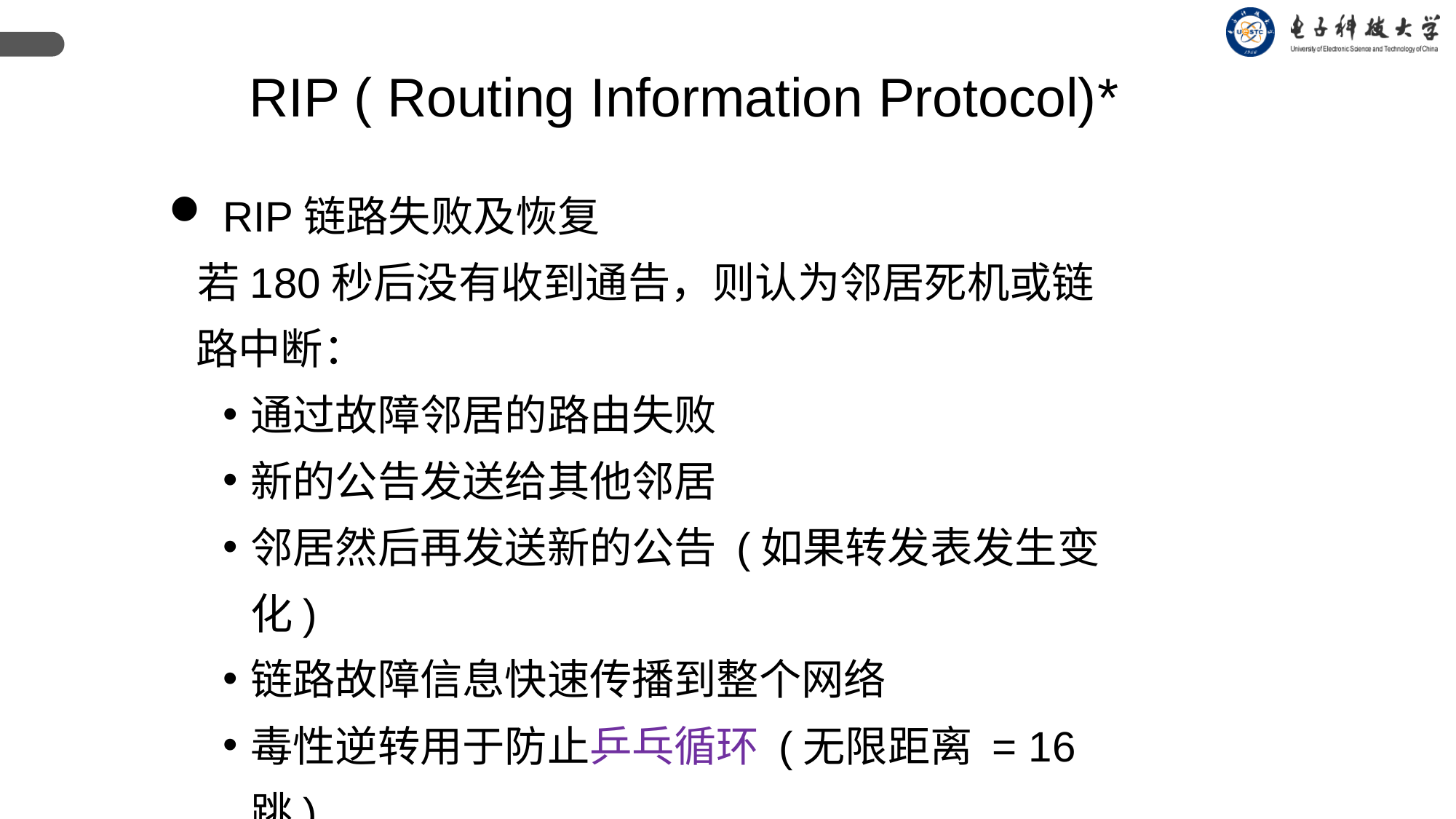

RIP ( Routing Information Protocol)*
 RIP链路失败及恢复
  若180秒后没有收到通告，则认为邻居死机或链路中断：
通过故障邻居的路由失败
新的公告发送给其他邻居
邻居然后再发送新的公告 (如果转发表发生变化)
链路故障信息快速传播到整个网络
毒性逆转用于防止乒乓循环 (无限距离 = 16 跳)